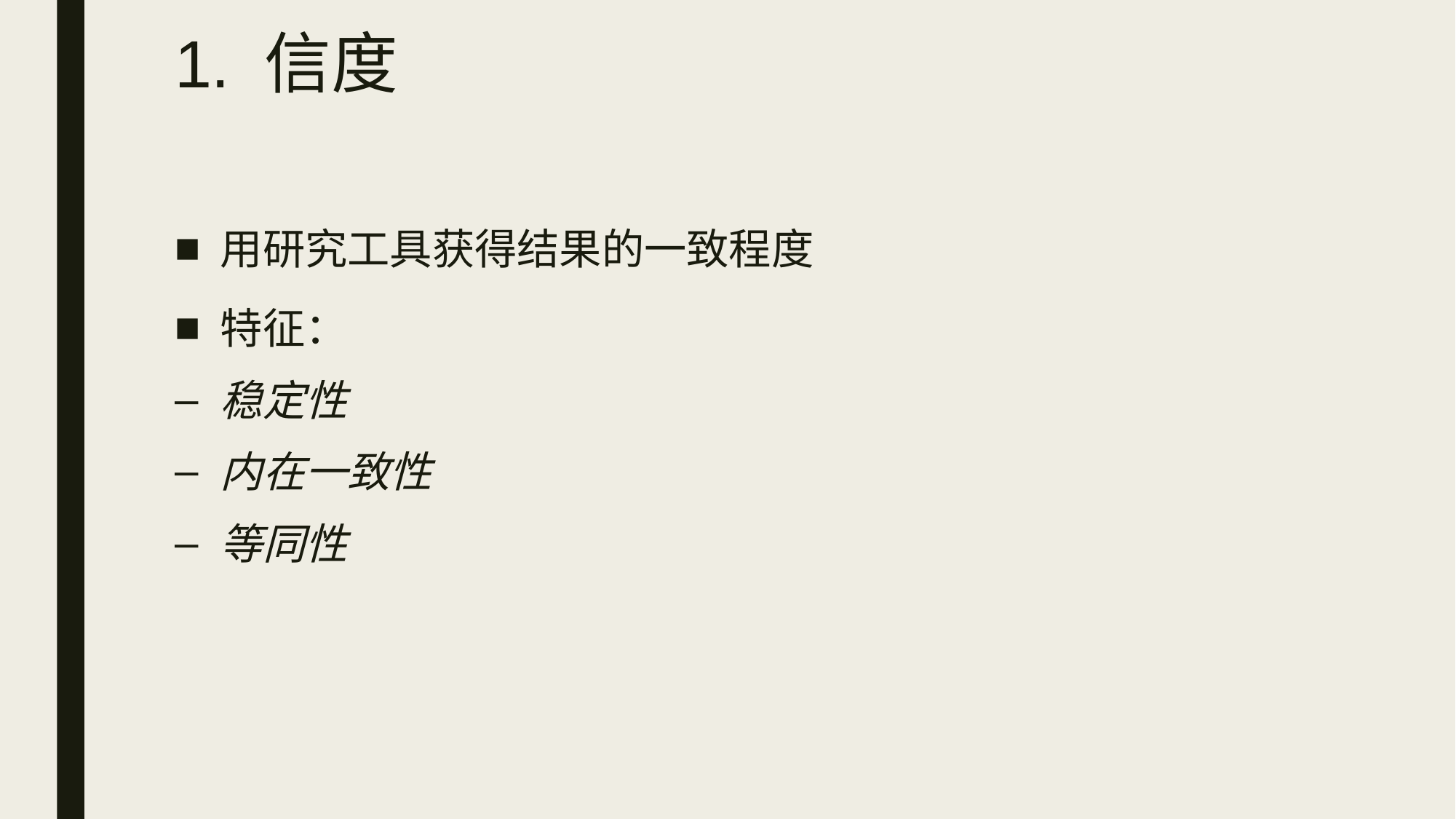

# 1. 信度
用研究工具获得结果的一致程度
特征：
稳定性
内在一致性
等同性